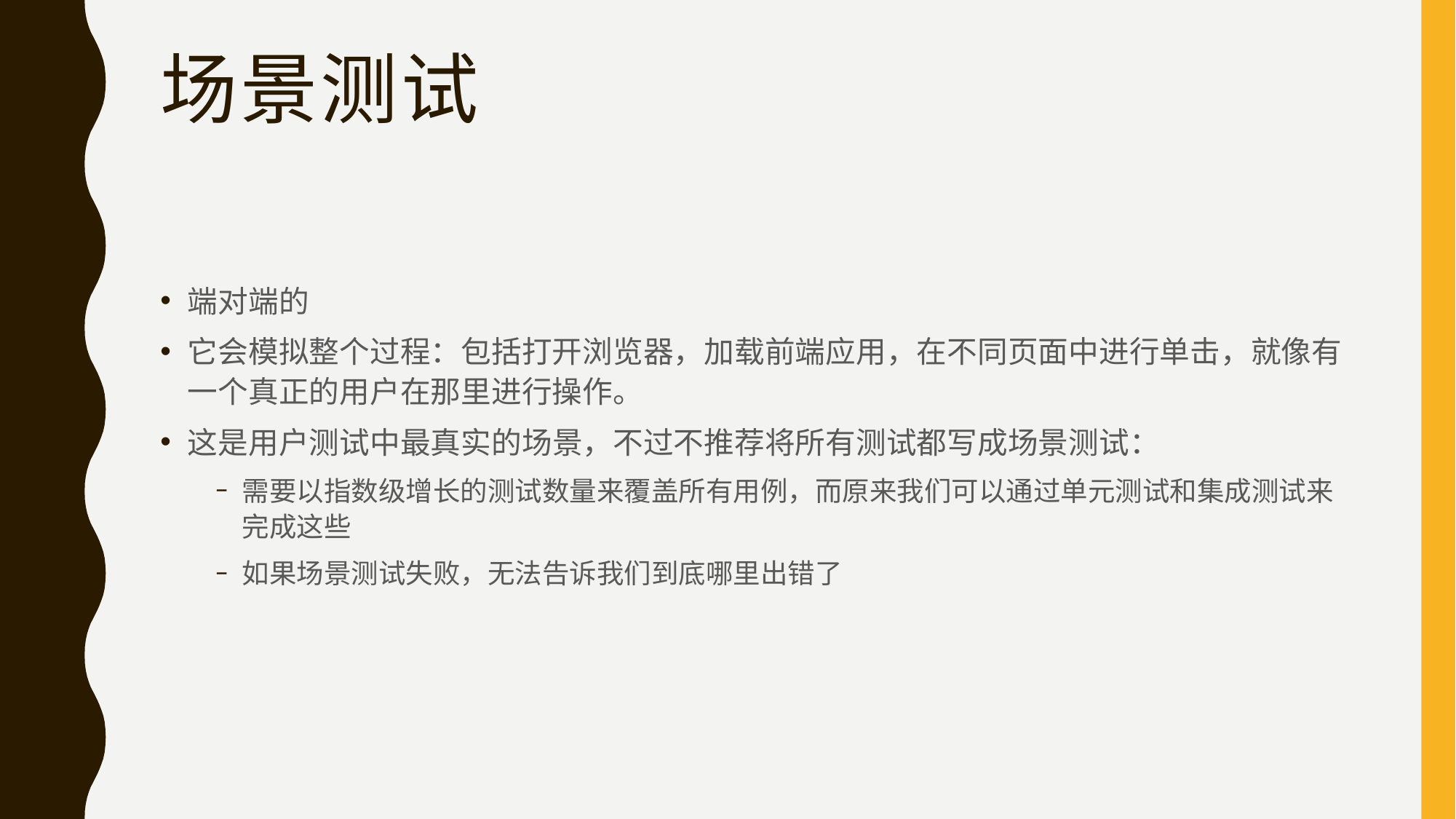

# 场景测试
端对端的
它会模拟整个过程：包括打开浏览器，加载前端应用，在不同页面中进行单击，就像有一个真正的用户在那里进行操作。
这是用户测试中最真实的场景，不过不推荐将所有测试都写成场景测试：
需要以指数级增长的测试数量来覆盖所有用例，而原来我们可以通过单元测试和集成测试来完成这些
如果场景测试失败，无法告诉我们到底哪里出错了